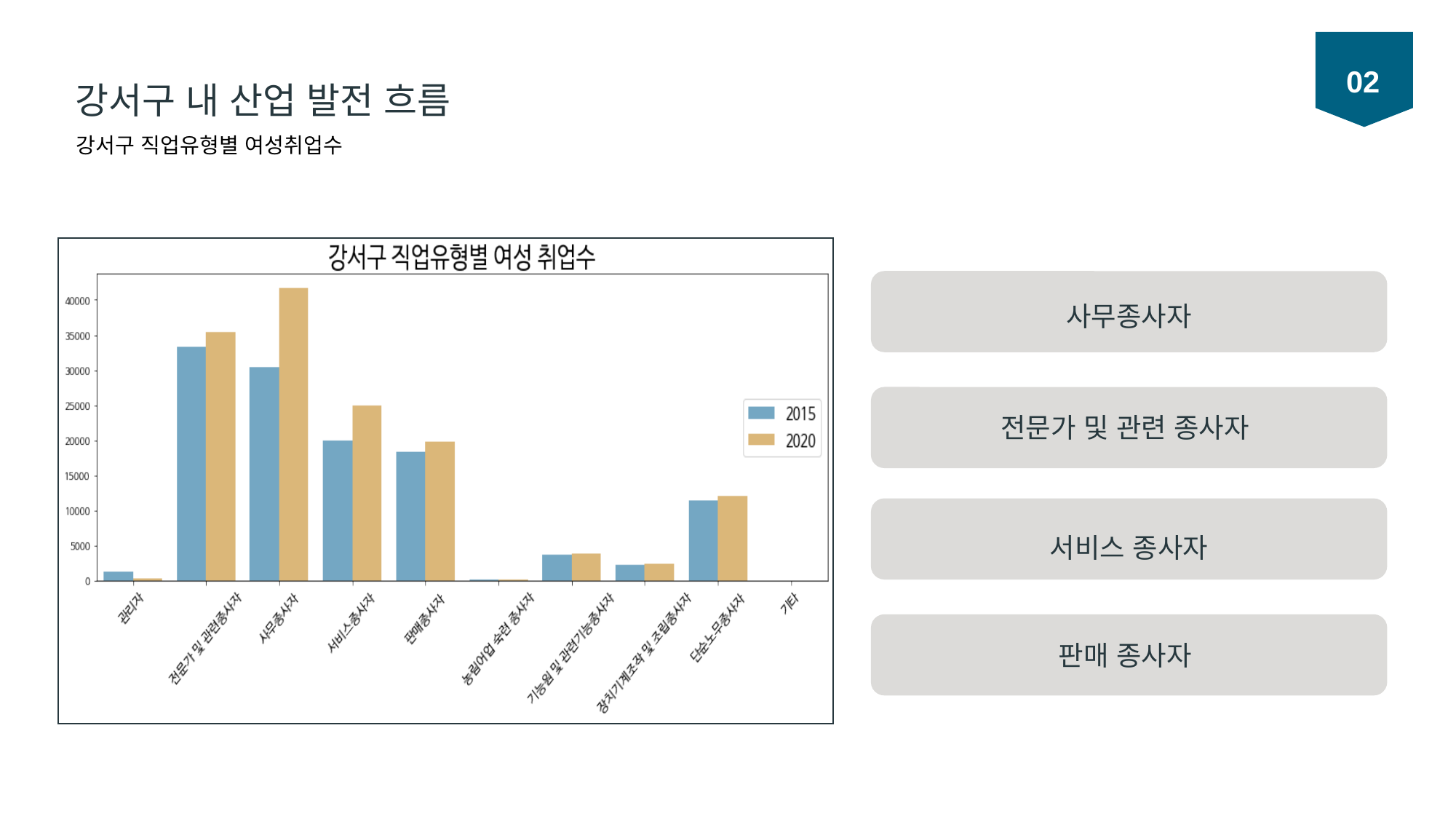

02
강서구 내 산업 발전 흐름
강서구 직업유형별 여성취업수

사무종사자

전문가 및 관련 종사자

서비스 종사자

판매 종사자